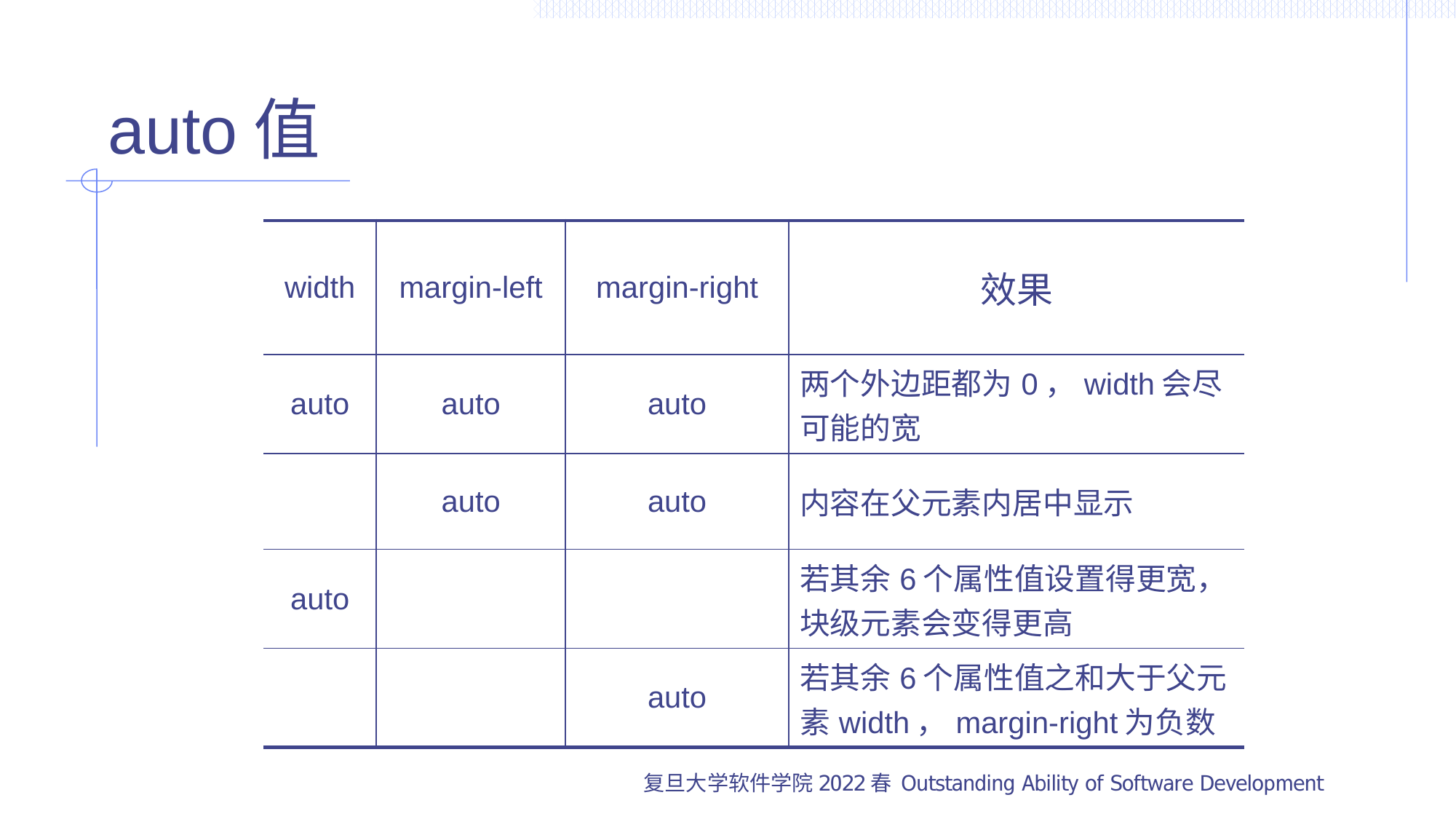

# auto值
| width | margin-left | margin-right | 效果 |
| --- | --- | --- | --- |
| auto | auto | auto | 两个外边距都为0，width会尽可能的宽 |
|  | auto | auto | 内容在父元素内居中显示 |
| auto |  |  | 若其余6个属性值设置得更宽，块级元素会变得更高 |
|  |  | auto | 若其余6个属性值之和大于父元素width，margin-right为负数 |